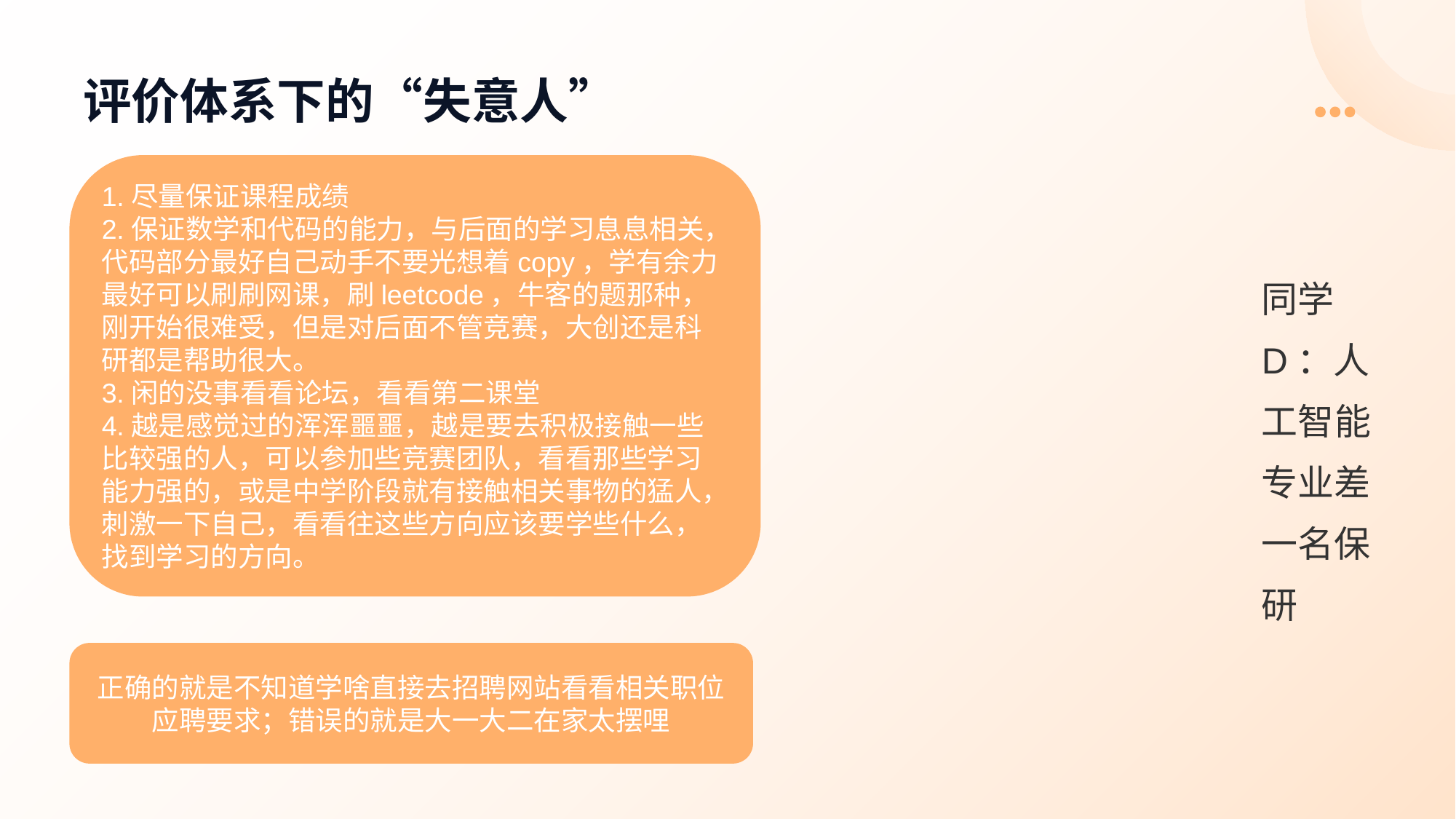

# 评价体系下的“失意人”
1.尽量保证课程成绩
2.保证数学和代码的能力，与后面的学习息息相关，代码部分最好自己动手不要光想着copy，学有余力最好可以刷刷网课，刷leetcode，牛客的题那种，刚开始很难受，但是对后面不管竞赛，大创还是科研都是帮助很大。
3.闲的没事看看论坛，看看第二课堂
4.越是感觉过的浑浑噩噩，越是要去积极接触一些比较强的人，可以参加些竞赛团队，看看那些学习能力强的，或是中学阶段就有接触相关事物的猛人，刺激一下自己，看看往这些方向应该要学些什么，找到学习的方向。
同学D：人工智能专业差一名保研
正确的就是不知道学啥直接去招聘网站看看相关职位应聘要求；错误的就是大一大二在家太摆哩